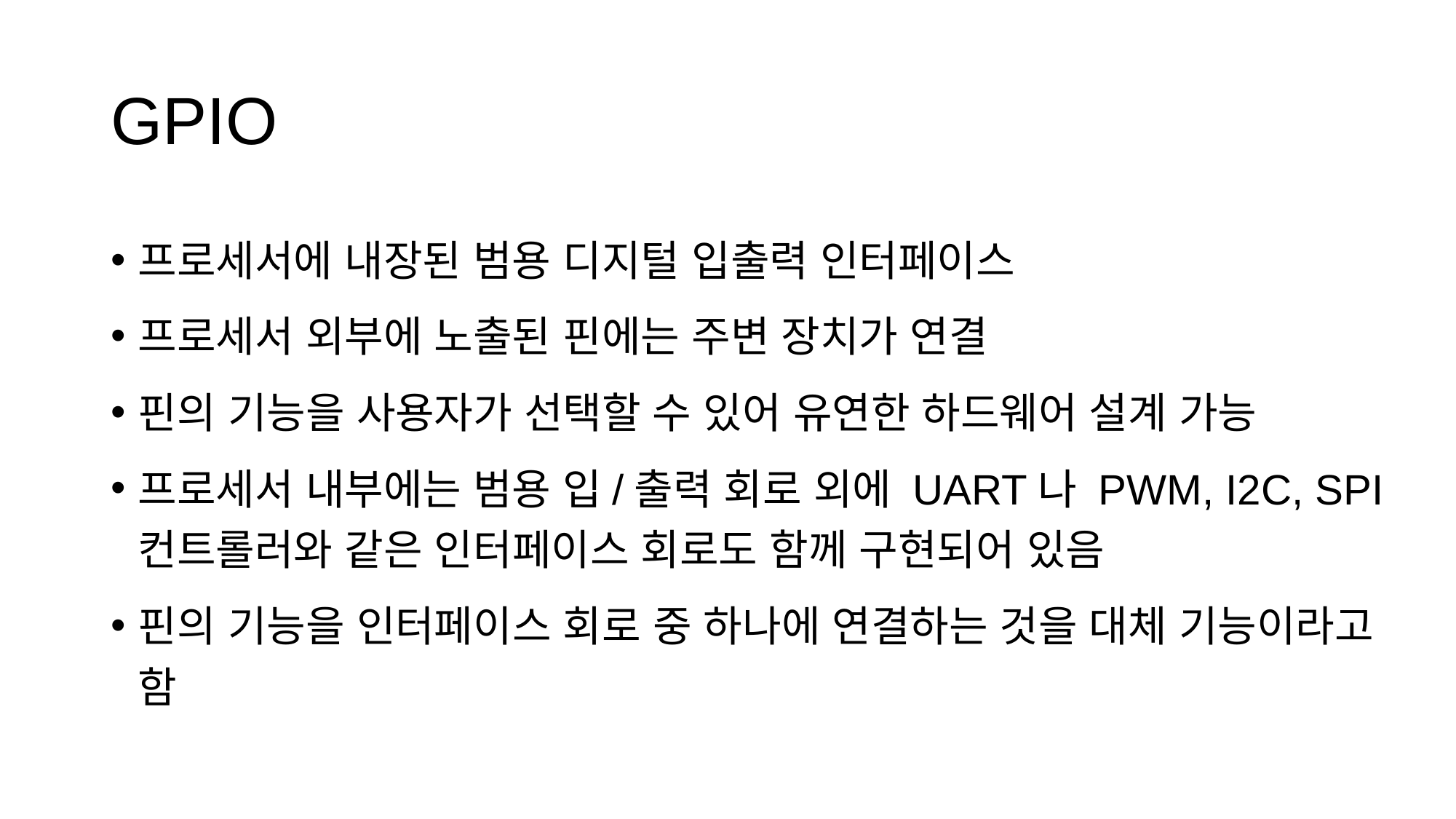

# GPIO
프로세서에 내장된 범용 디지털 입출력 인터페이스
프로세서 외부에 노출된 핀에는 주변 장치가 연결
핀의 기능을 사용자가 선택할 수 있어 유연한 하드웨어 설계 가능
프로세서 내부에는 범용 입/출력 회로 외에 UART나 PWM, I2C, SPI 컨트롤러와 같은 인터페이스 회로도 함께 구현되어 있음
핀의 기능을 인터페이스 회로 중 하나에 연결하는 것을 대체 기능이라고 함